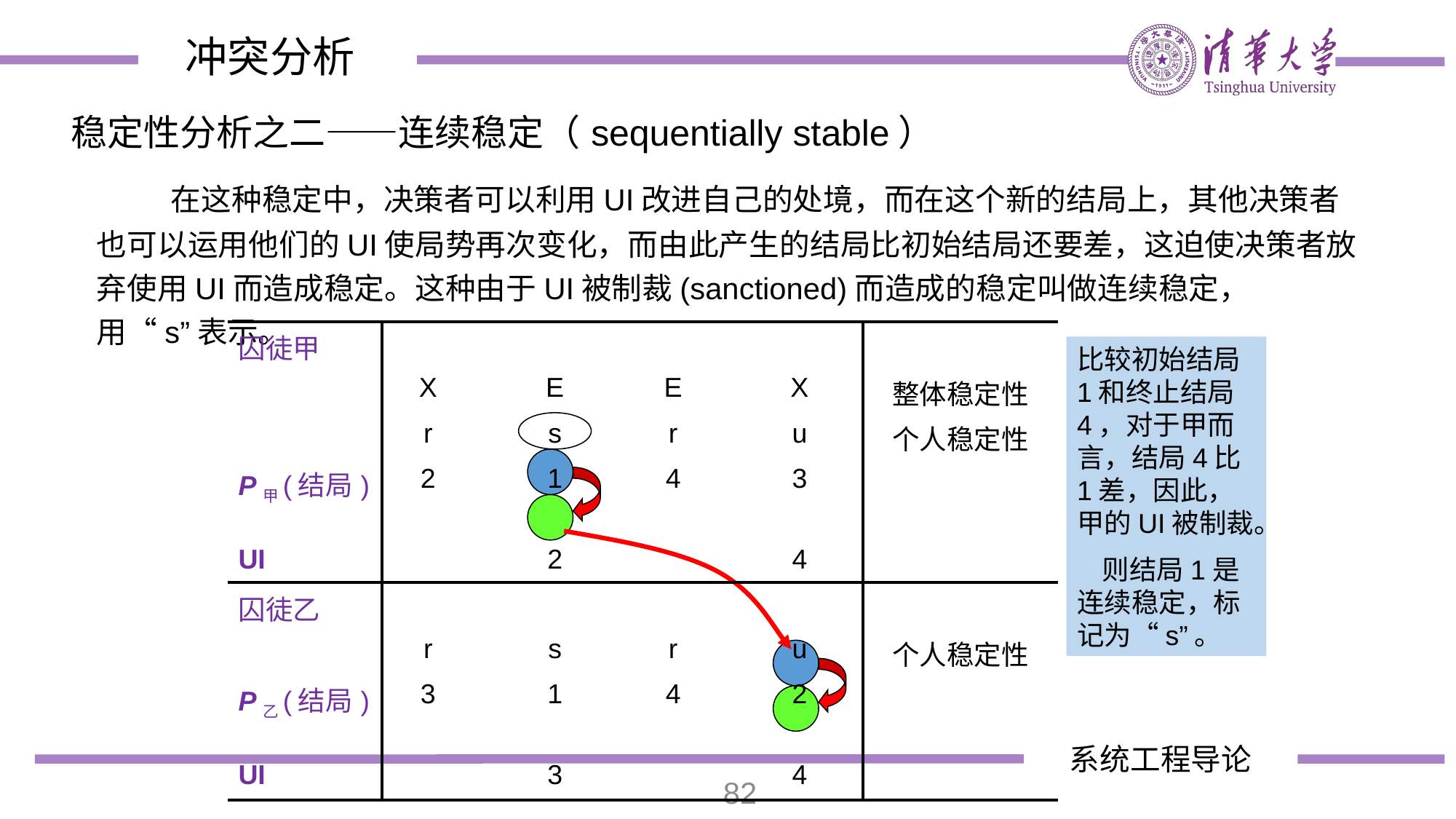

冲突分析
稳定性分析之二——连续稳定（sequentially stable）
        在这种稳定中，决策者可以利用UI改进自己的处境，而在这个新的结局上，其他决策者也可以运用他们的UI使局势再次变化，而由此产生的结局比初始结局还要差，这迫使决策者放弃使用UI而造成稳定。这种由于UI被制裁(sanctioned)而造成的稳定叫做连续稳定，用“s”表示。

| 囚徒甲 |  |  |  |  |  |  |
| --- | --- | --- | --- | --- | --- | --- |
|  | X |  | E | E | X | 整体稳定性 |
|  | r |  | s | r | u | 个人稳定性 |
| P甲(结局) | 2 |  | 1 | 4 | 3 |  |
| UI |  |  | 2 |  | 4 |  |
| 囚徒乙 |  |  |  |  |  |  |
|  | r |  | s | r | u | 个人稳定性 |
| P乙(结局) | 3 |  | 1 | 4 | 2 |  |
| UI |  |  | 3 |  | 4 |  |
比较初始结局1和终止结局4，对于甲而言，结局4比1差，因此，甲的UI被制裁。
   则结局1是连续稳定，标记为“s”。